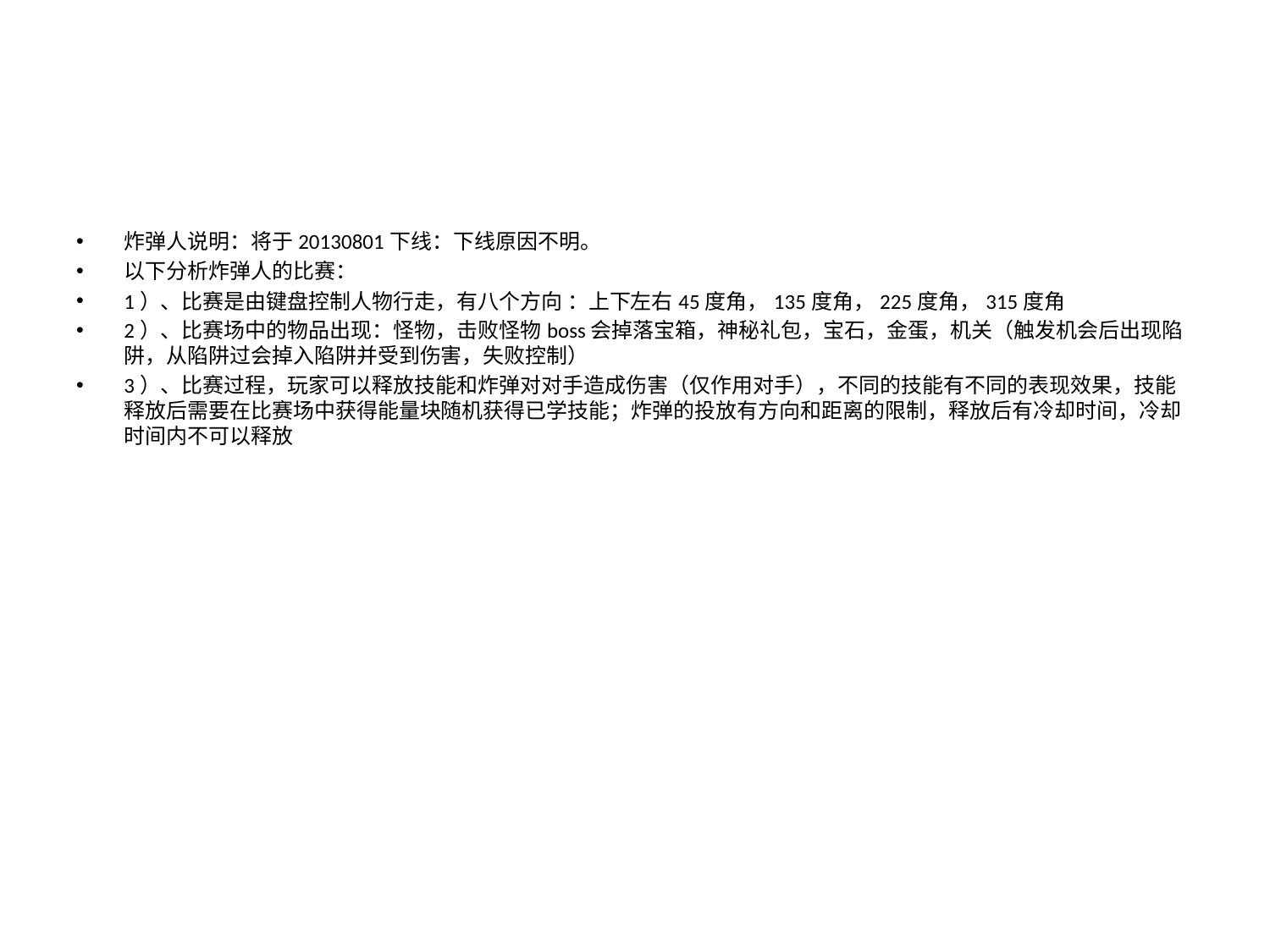

#
炸弹人说明：将于20130801下线：下线原因不明。
以下分析炸弹人的比赛：
1）、比赛是由键盘控制人物行走，有八个方向 ：上下左右45度角，135度角，225度角，315度角
2）、比赛场中的物品出现：怪物，击败怪物boss会掉落宝箱，神秘礼包，宝石，金蛋，机关（触发机会后出现陷阱，从陷阱过会掉入陷阱并受到伤害，失败控制）
3）、比赛过程，玩家可以释放技能和炸弹对对手造成伤害（仅作用对手），不同的技能有不同的表现效果，技能释放后需要在比赛场中获得能量块随机获得已学技能；炸弹的投放有方向和距离的限制，释放后有冷却时间，冷却时间内不可以释放